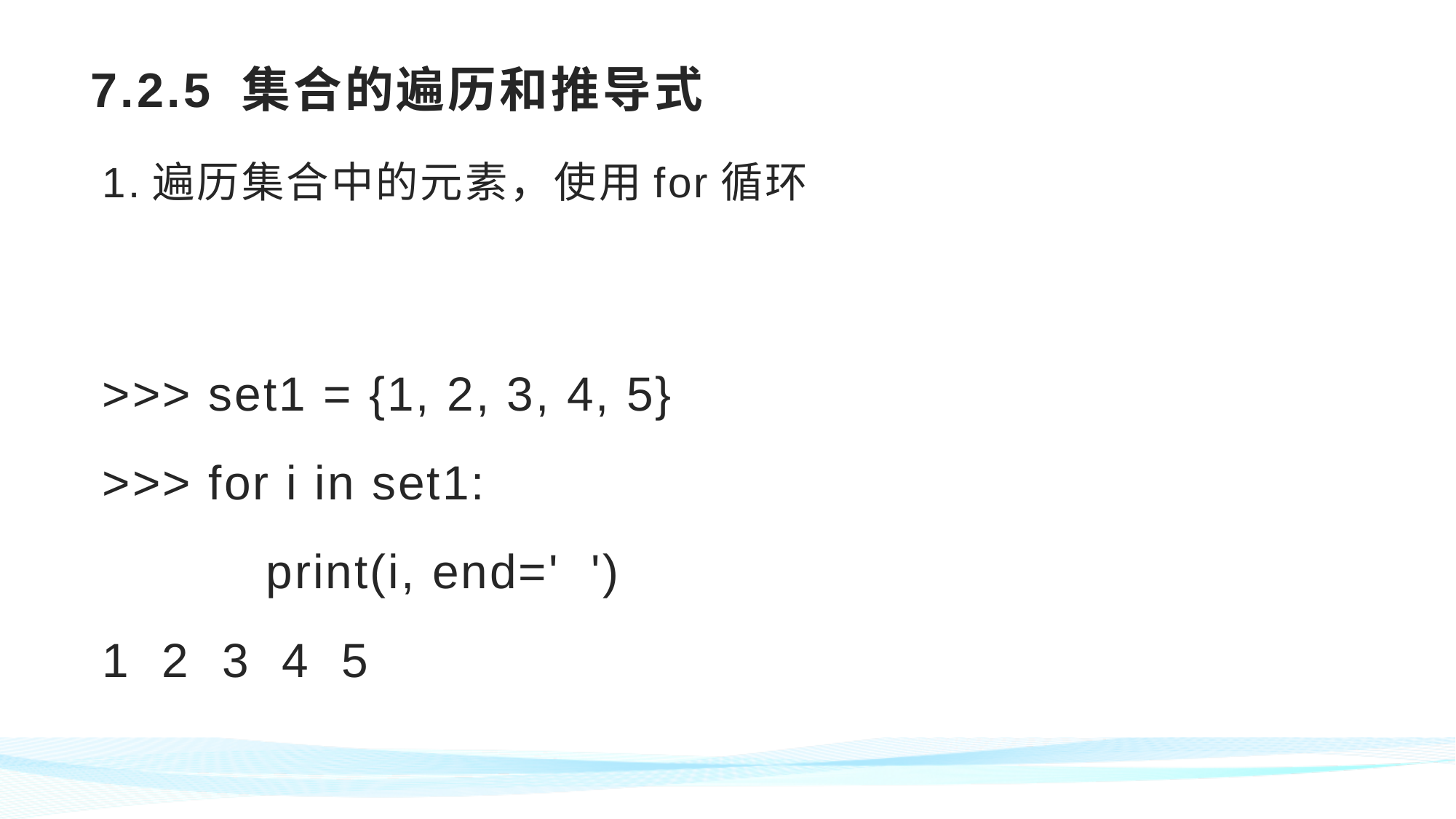

# 7.2.5 集合的遍历和推导式
1.遍历集合中的元素，使用for循环
>>> set1 = {1, 2, 3, 4, 5}
>>> for i in set1:
	    print(i, end='  ')
1  2  3  4  5
102